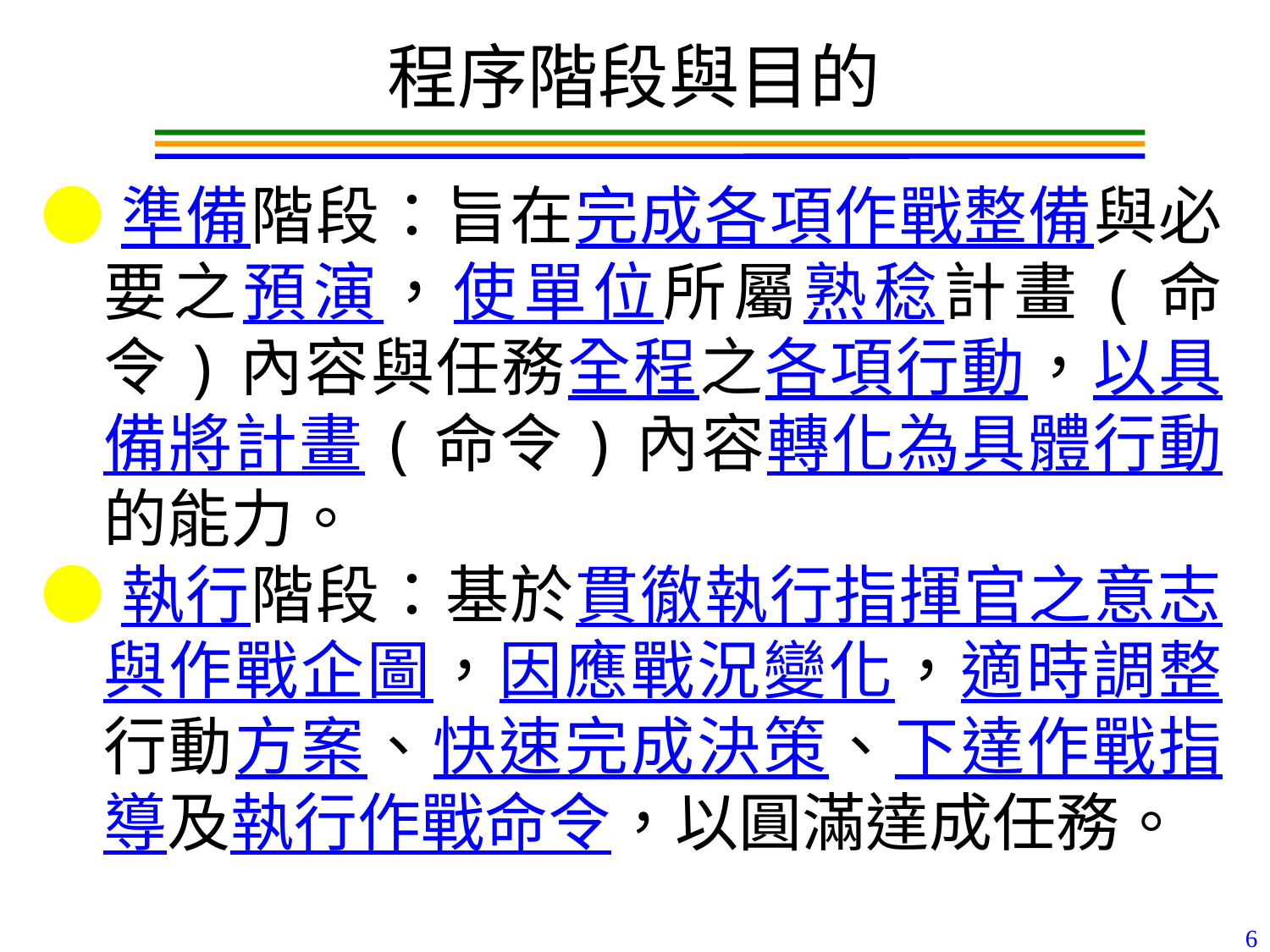

程序階段與目的
●準備階段：旨在完成各項作戰整備與必要之預演，使單位所屬熟稔計畫(命令)內容與任務全程之各項行動，以具備將計畫(命令)內容轉化為具體行動的能力。
●執行階段：基於貫徹執行指揮官之意志與作戰企圖，因應戰況變化，適時調整行動方案、快速完成決策、下達作戰指導及執行作戰命令，以圓滿達成任務。
6